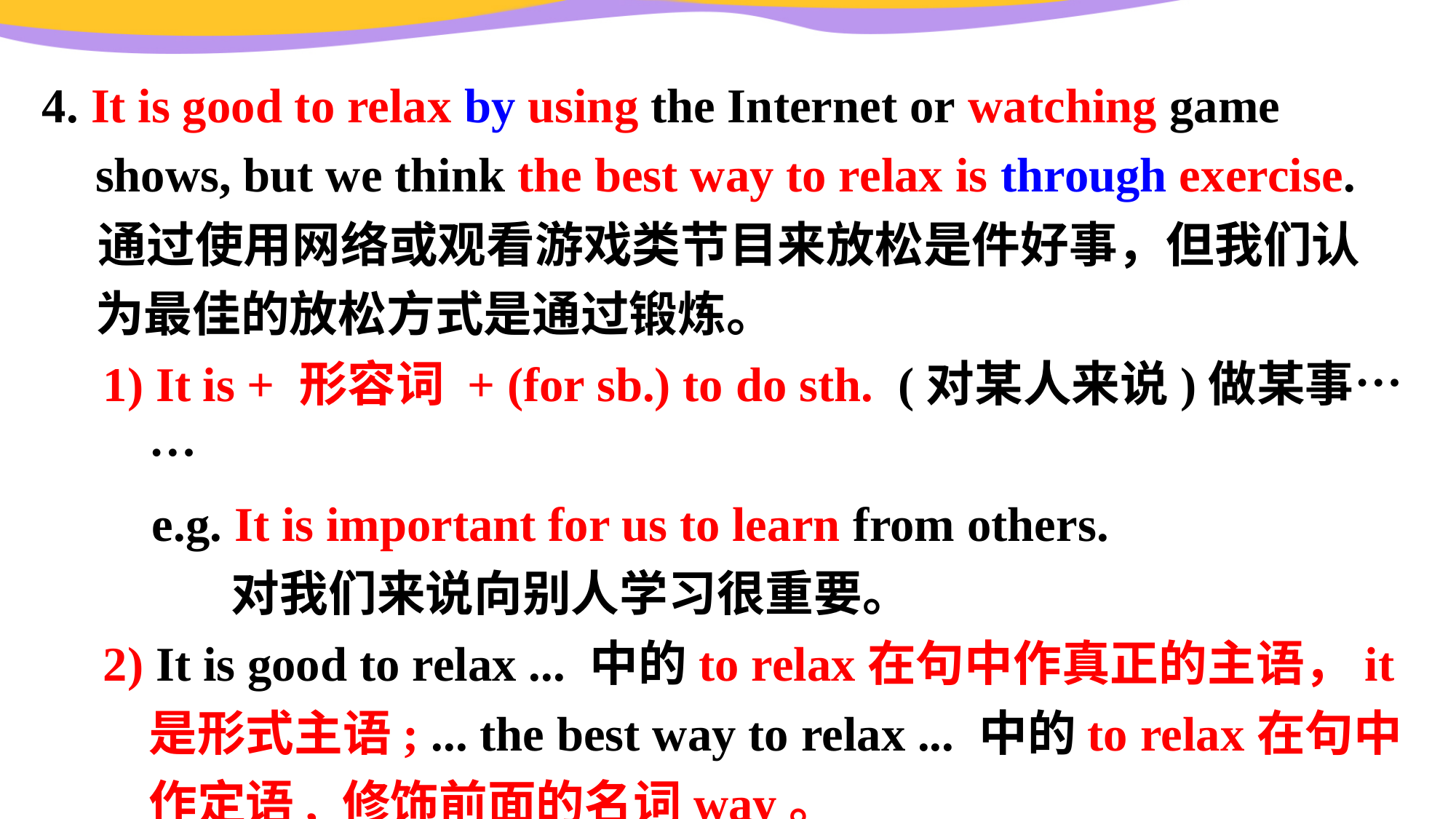

4. It is good to relax by using the Internet or watching game shows, but we think the best way to relax is through exercise.
    通过使用网络或观看游戏类节目来放松是件好事，但我们认为最佳的放松方式是通过锻炼。
     1) It is + 形容词 + (for sb.) to do sth.  (对某人来说)做某事……
         e.g. It is important for us to learn from others.
                对我们来说向别人学习很重要。
     2) It is good to relax ... 中的to relax在句中作真正的主语，it是形式主语; ... the best way to relax ... 中的to relax在句中作定语, 修饰前面的名词way。